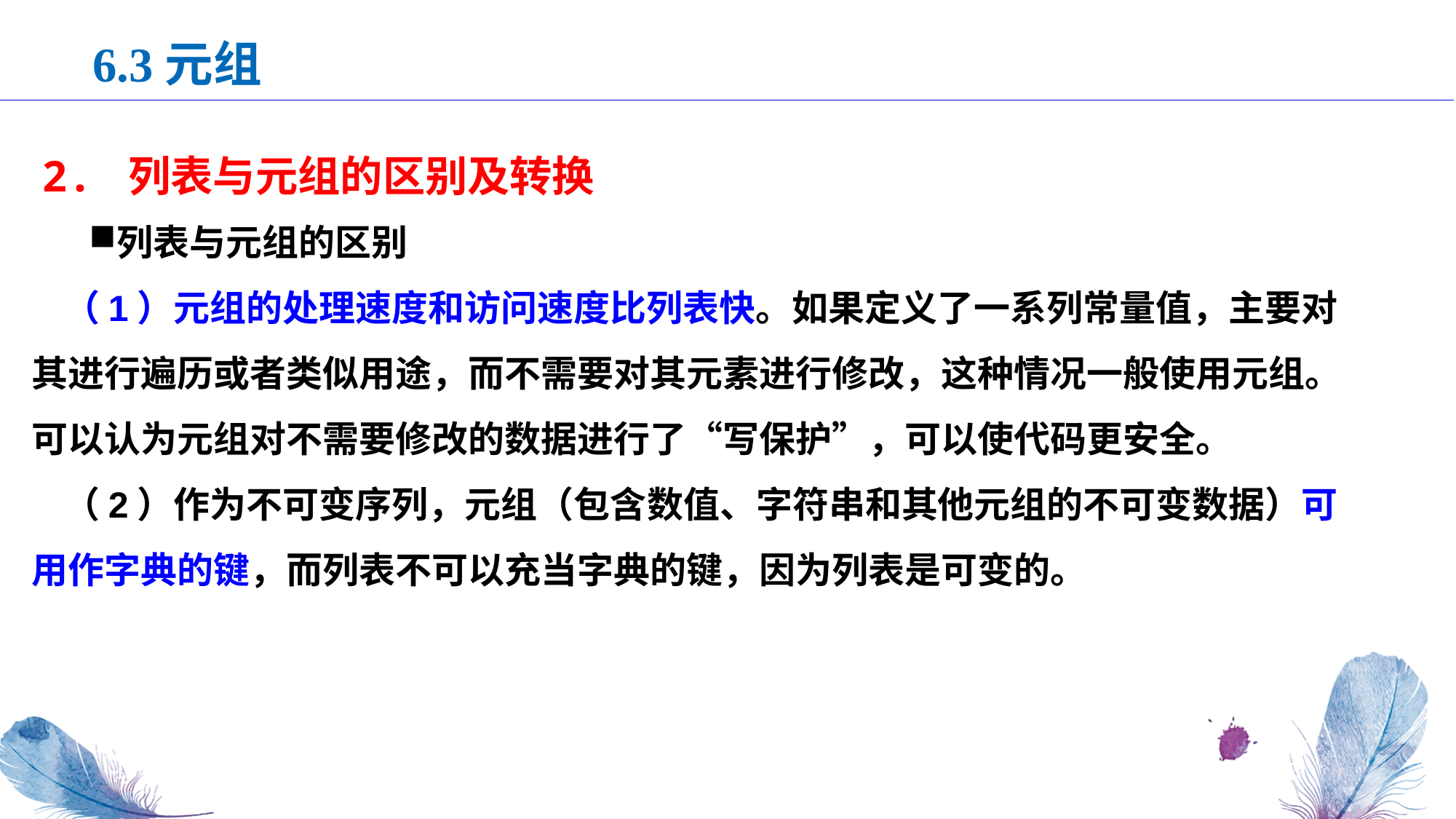

6.3元组
2. 列表与元组的区别及转换
列表与元组的区别
（1）元组的处理速度和访问速度比列表快。如果定义了一系列常量值，主要对其进行遍历或者类似用途，而不需要对其元素进行修改，这种情况一般使用元组。可以认为元组对不需要修改的数据进行了“写保护”，可以使代码更安全。
（2）作为不可变序列，元组（包含数值、字符串和其他元组的不可变数据）可用作字典的键，而列表不可以充当字典的键，因为列表是可变的。